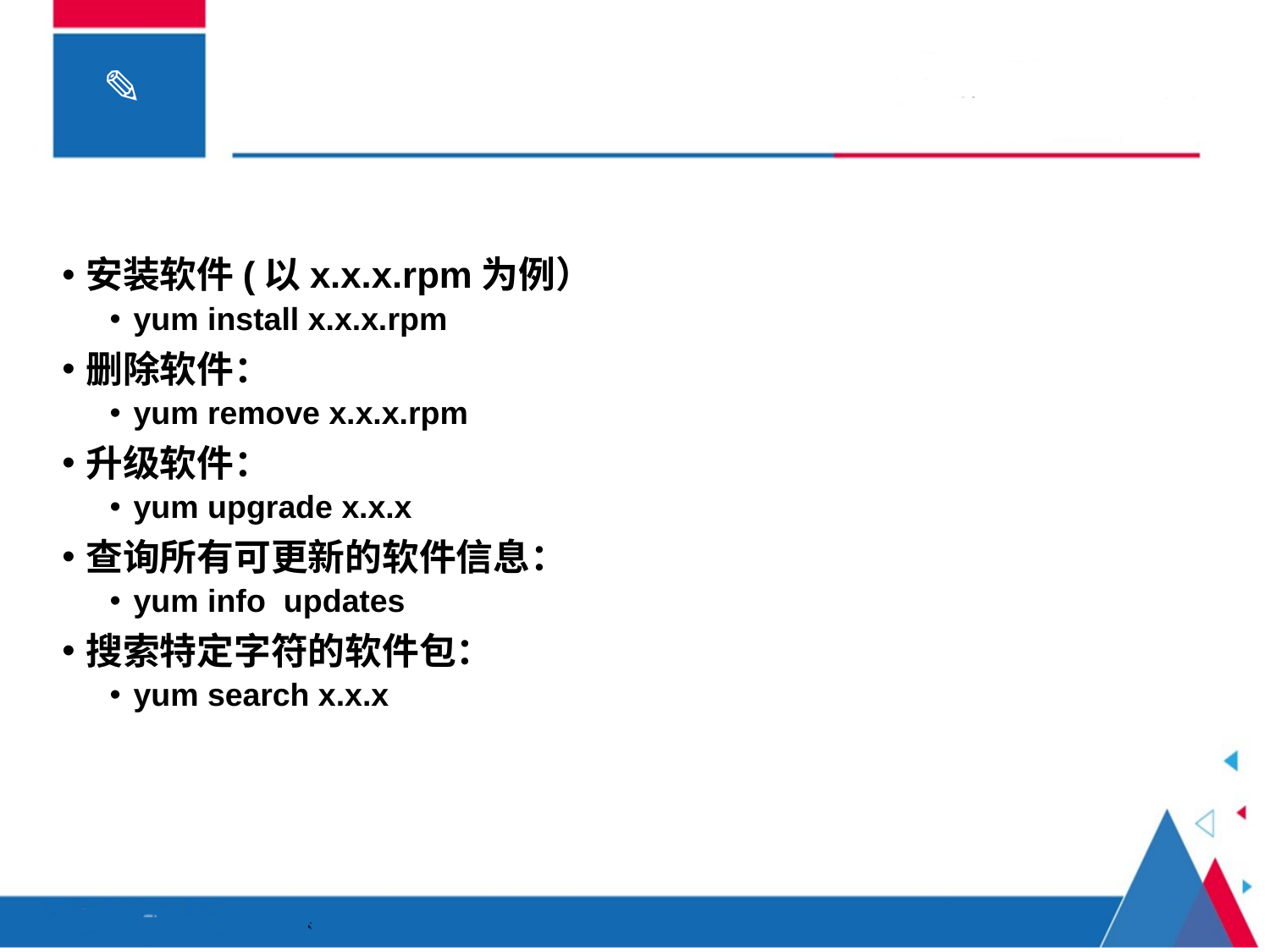

安装软件(以x.x.x.rpm为例）
yum install x.x.x.rpm
删除软件：
yum remove x.x.x.rpm
升级软件：
yum upgrade x.x.x
查询所有可更新的软件信息：
yum info  updates
搜索特定字符的软件包：
yum search x.x.x